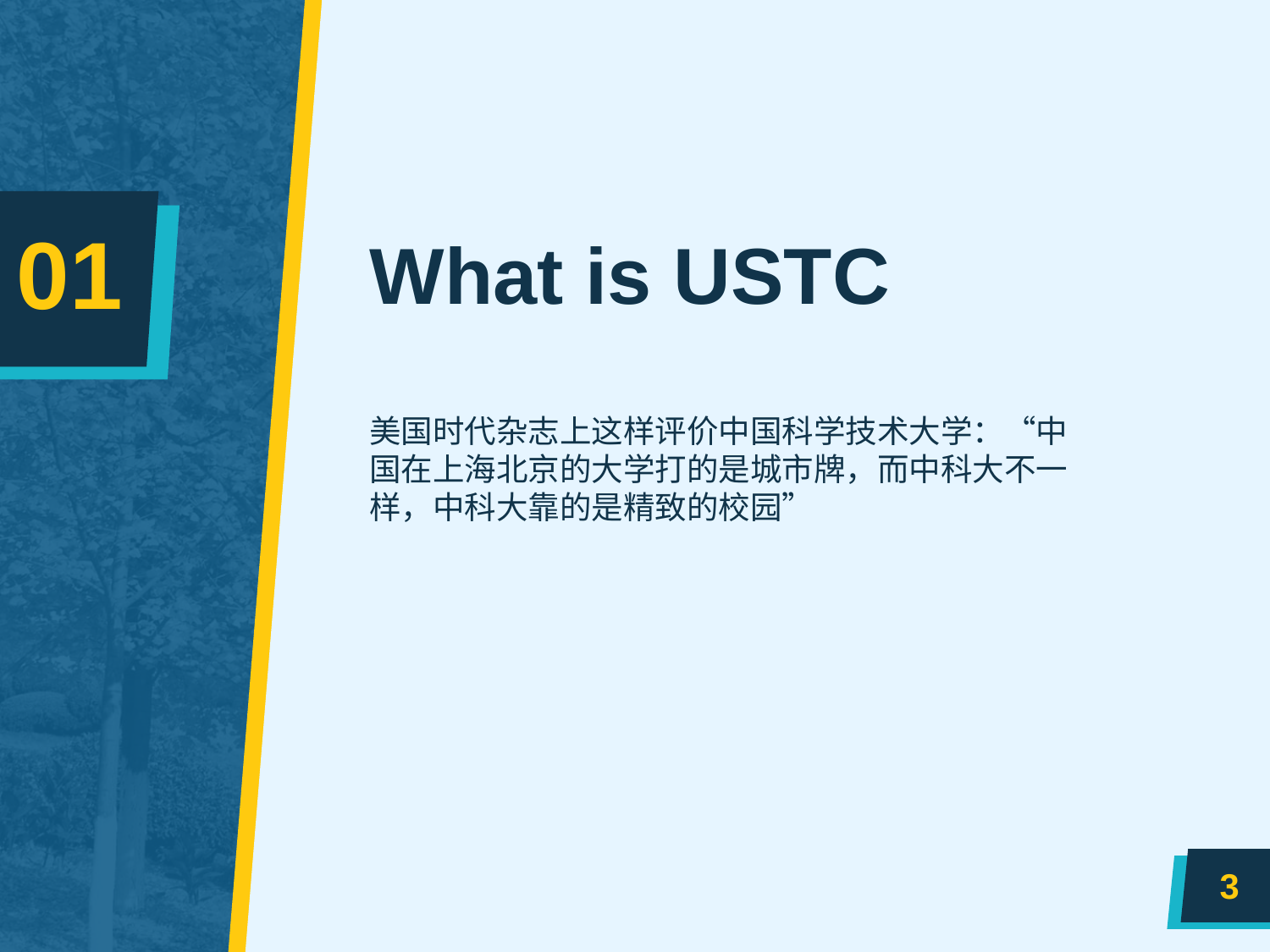

# What is USTC
01
美国时代杂志上这样评价中国科学技术大学：“中国在上海北京的大学打的是城市牌，而中科大不一样，中科大靠的是精致的校园”
3